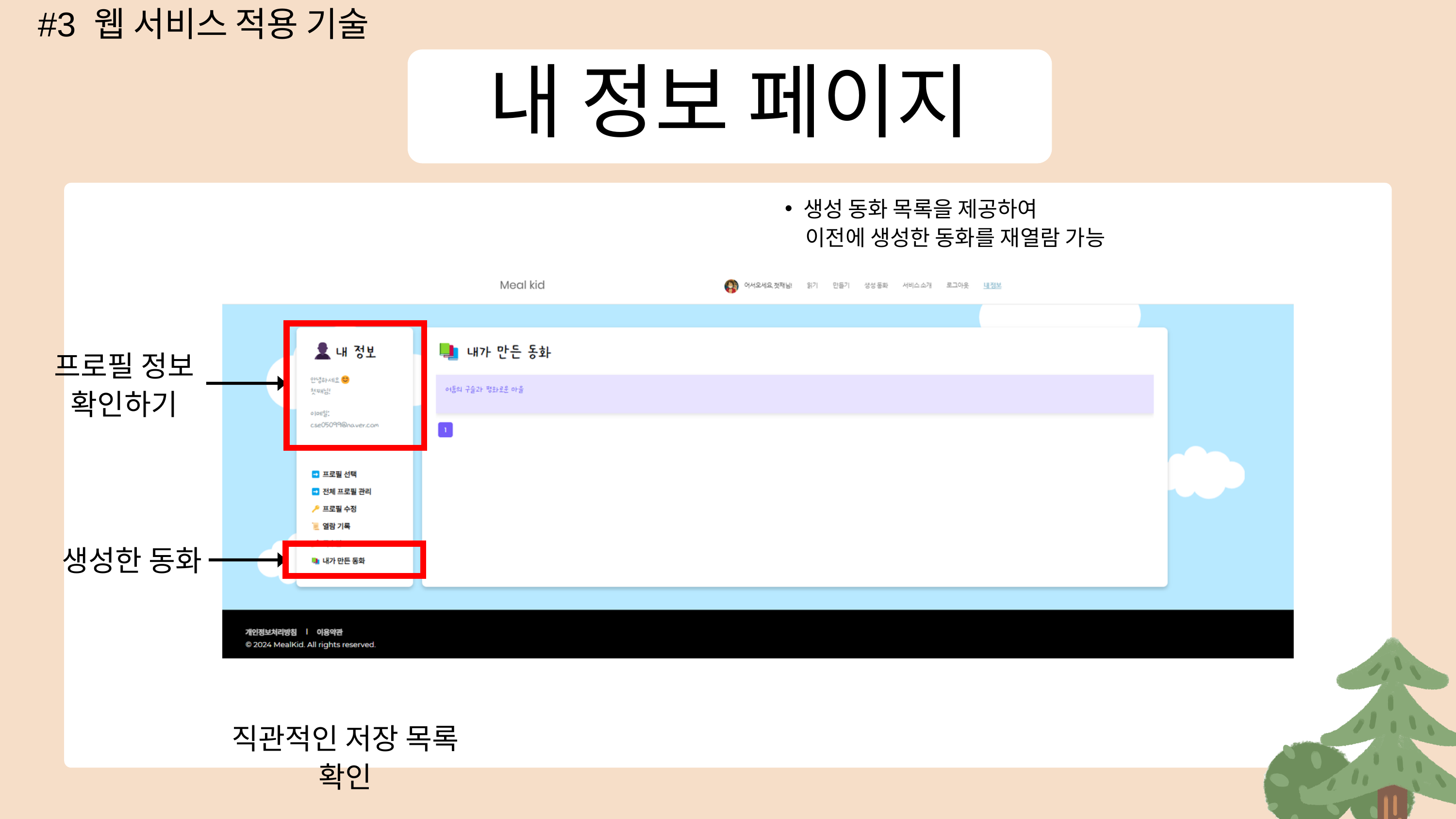

#3 웹 서비스 적용 기술

내 정보 페이지

생성 동화 목록을 제공하여
       이전에 생성한 동화를 재열람 가능

프로필 정보
확인하기

생성한 동화

직관적인 저장 목록 확인